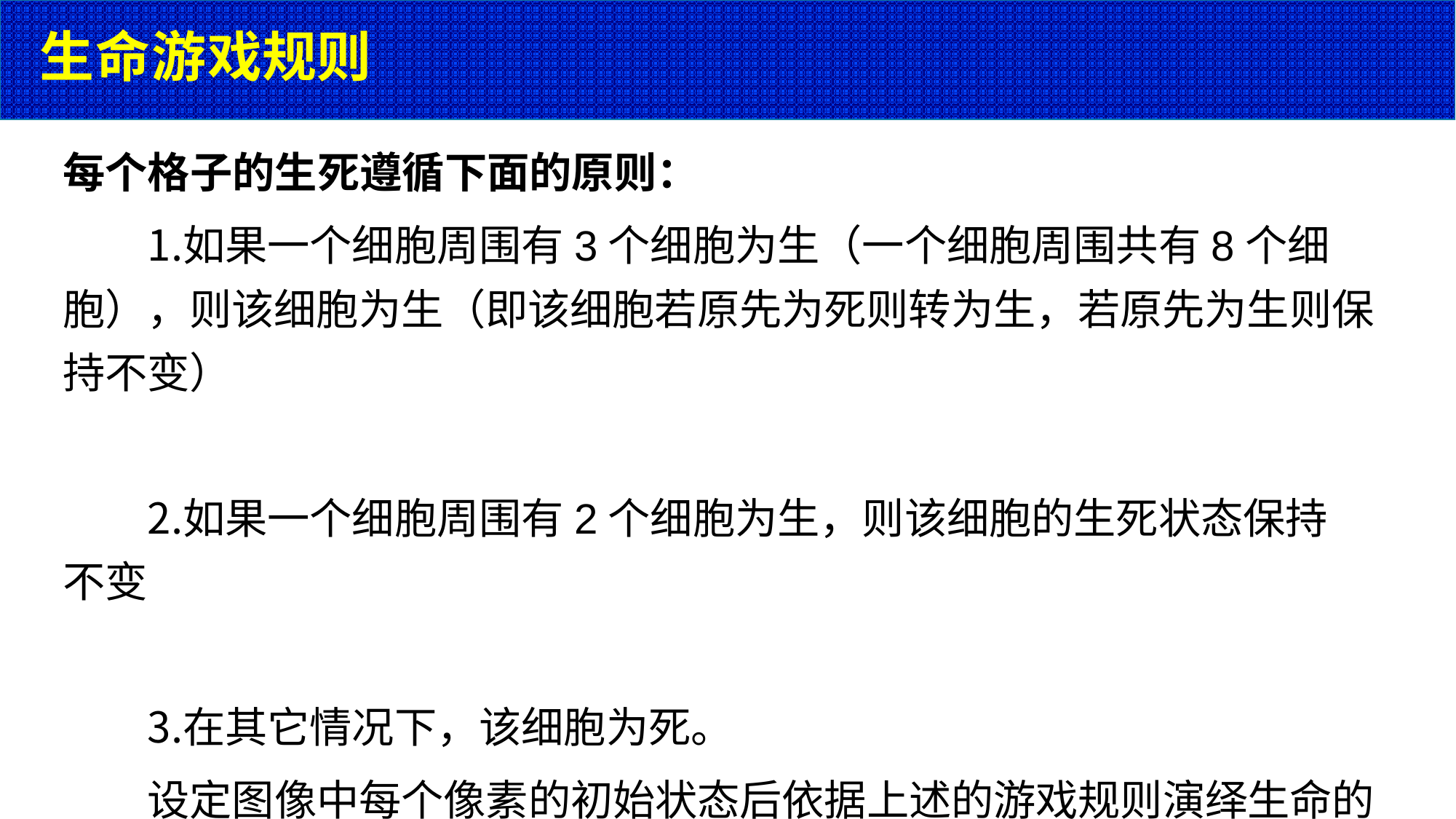

# 生命游戏规则
每个格子的生死遵循下面的原则：
如果一个细胞周围有3个细胞为生（一个细胞周围共有8个细胞），则该细胞为生（即该细胞若原先为死则转为生，若原先为生则保持不变）

如果一个细胞周围有2个细胞为生，则该细胞的生死状态保持不变

在其它情况下，该细胞为死。
设定图像中每个像素的初始状态后依据上述的游戏规则演绎生命的  变化，由于初始状态和迭代次数不同，将会得到令人叹服的优美图案）。